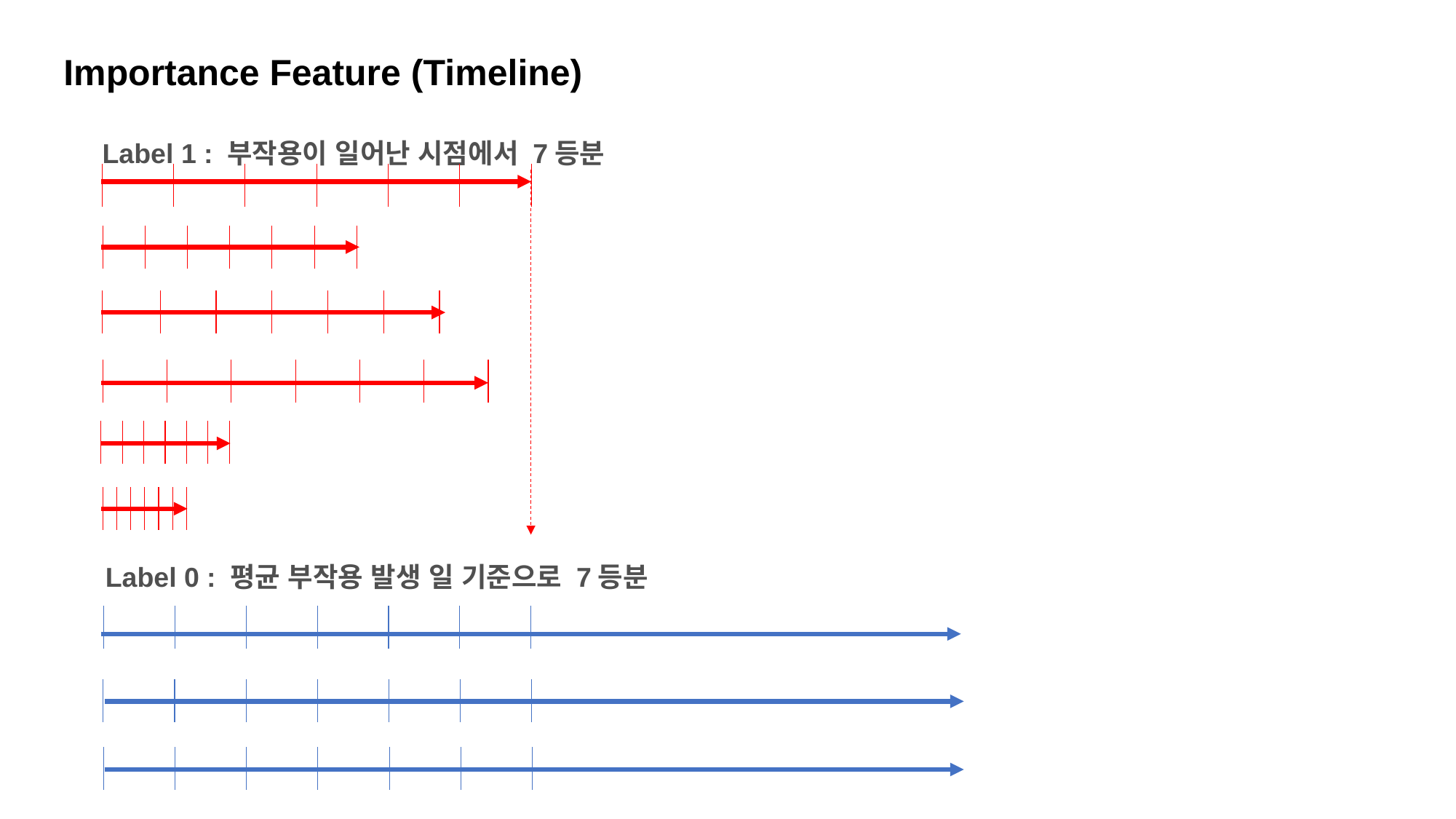

# Importance Feature (Timeline)
Label 1 : 부작용이 일어난 시점에서 7등분
Label 0 : 평균 부작용 발생 일 기준으로 7등분